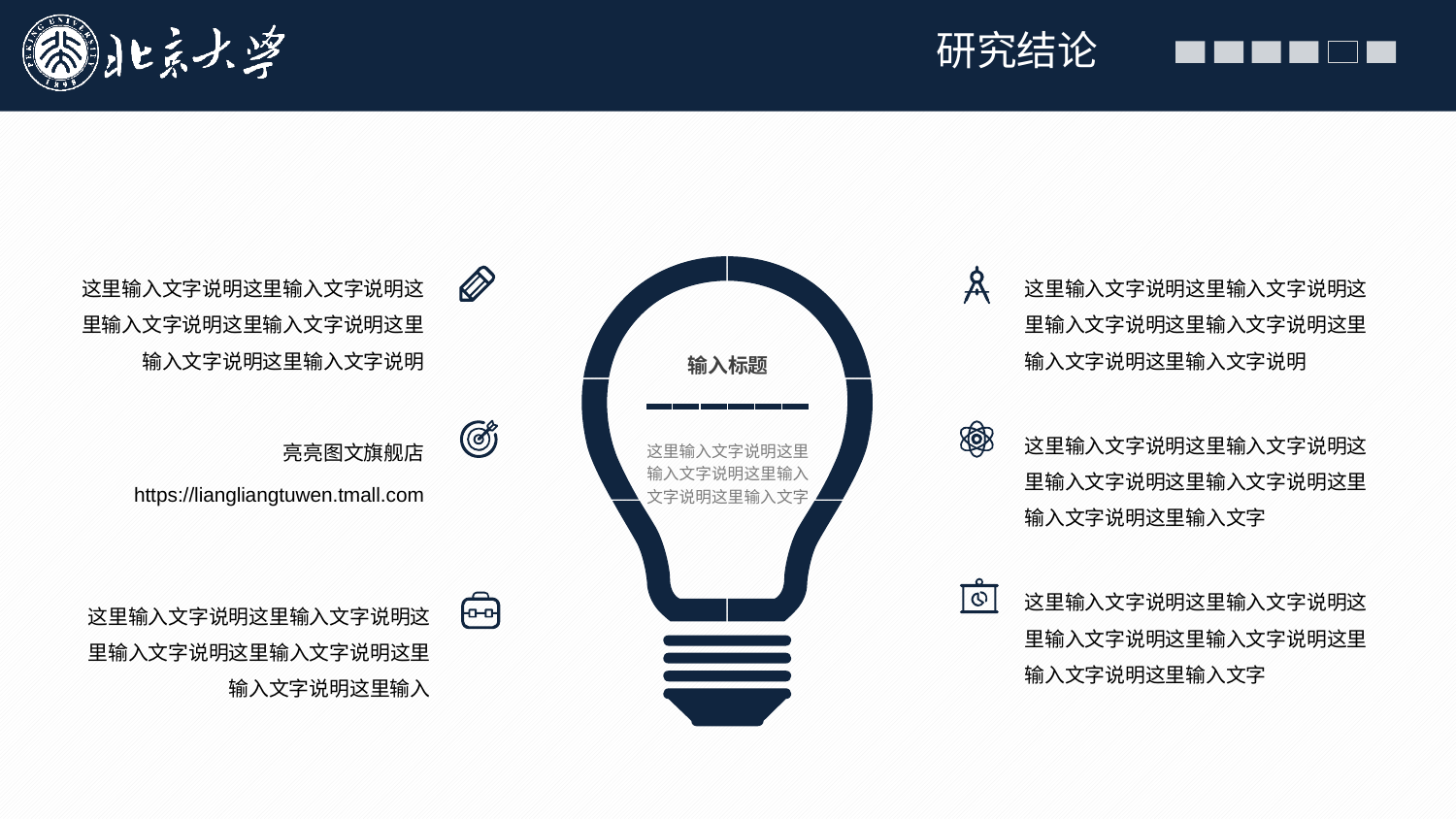

研究结论

输入标题

这里输入文字说明这里输入文字说明这里输入文字说明这里输入文字

这里输入文字说明这里输入文字说明这里输入文字说明这里输入文字说明这里输入文字说明这里输入文字说明
这里输入文字说明这里输入文字说明这里输入文字说明这里输入文字说明这里输入文字说明这里输入文字说明

这里输入文字说明这里输入文字说明这里输入文字说明这里输入文字说明这里输入文字说明这里输入文字
亮亮图文旗舰店
https://liangliangtuwen.tmall.com

这里输入文字说明这里输入文字说明这里输入文字说明这里输入文字说明这里输入文字说明这里输入文字
这里输入文字说明这里输入文字说明这里输入文字说明这里输入文字说明这里输入文字说明这里输入